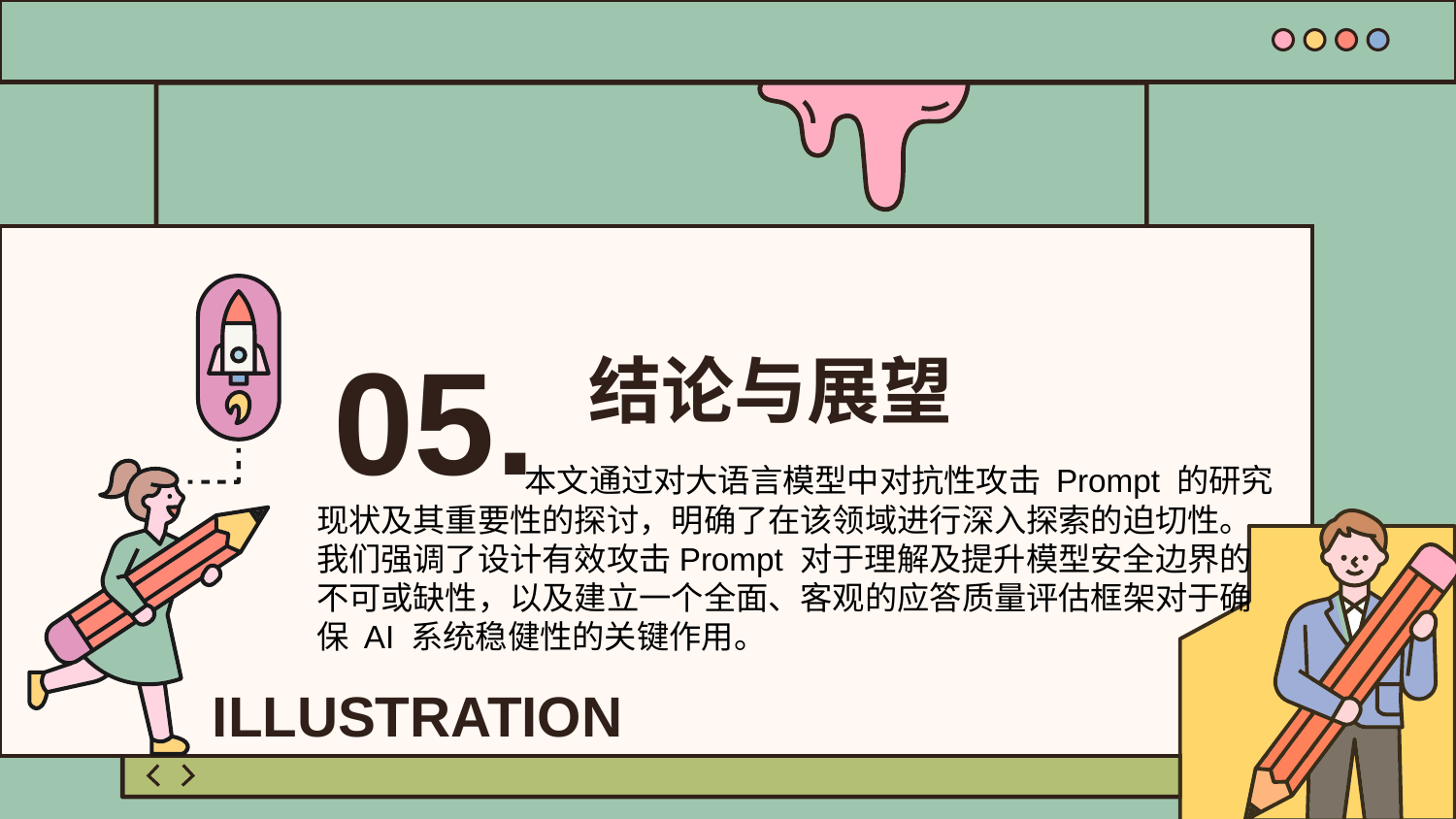

05.
结论与展望
                           本文通过对大语言模型中对抗性攻击 Prompt 的研究现状及其重要性的探讨，明确了在该领域进行深入探索的迫切性。我们强调了设计有效攻击Prompt 对于理解及提升模型安全边界的不可或缺性，以及建立一个全面、客观的应答质量评估框架对于确保 AI 系统稳健性的关键作用。
ILLUSTRATION